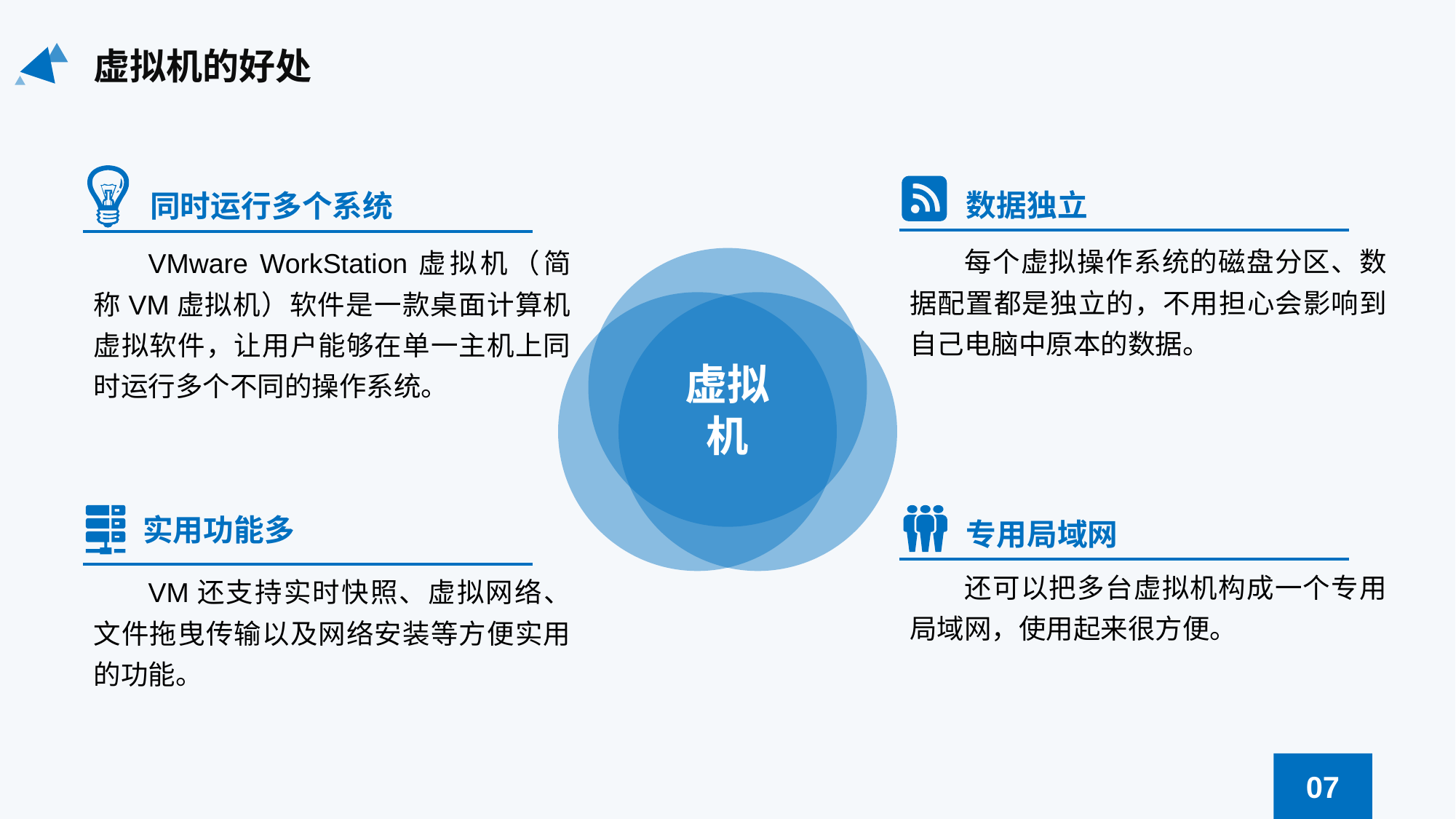

虚拟机的好处

同时运行多个系统
VMware WorkStation虚拟机（简称VM虚拟机）软件是一款桌面计算机虚拟软件，让用户能够在单一主机上同时运行多个不同的操作系统。

数据独立
每个虚拟操作系统的磁盘分区、数据配置都是独立的，不用担心会影响到自己电脑中原本的数据。

虚拟机

实用功能多
VM还支持实时快照、虚拟网络、文件拖曳传输以及网络安装等方便实用的功能。

专用局域网
还可以把多台虚拟机构成一个专用局域网，使用起来很方便。

07